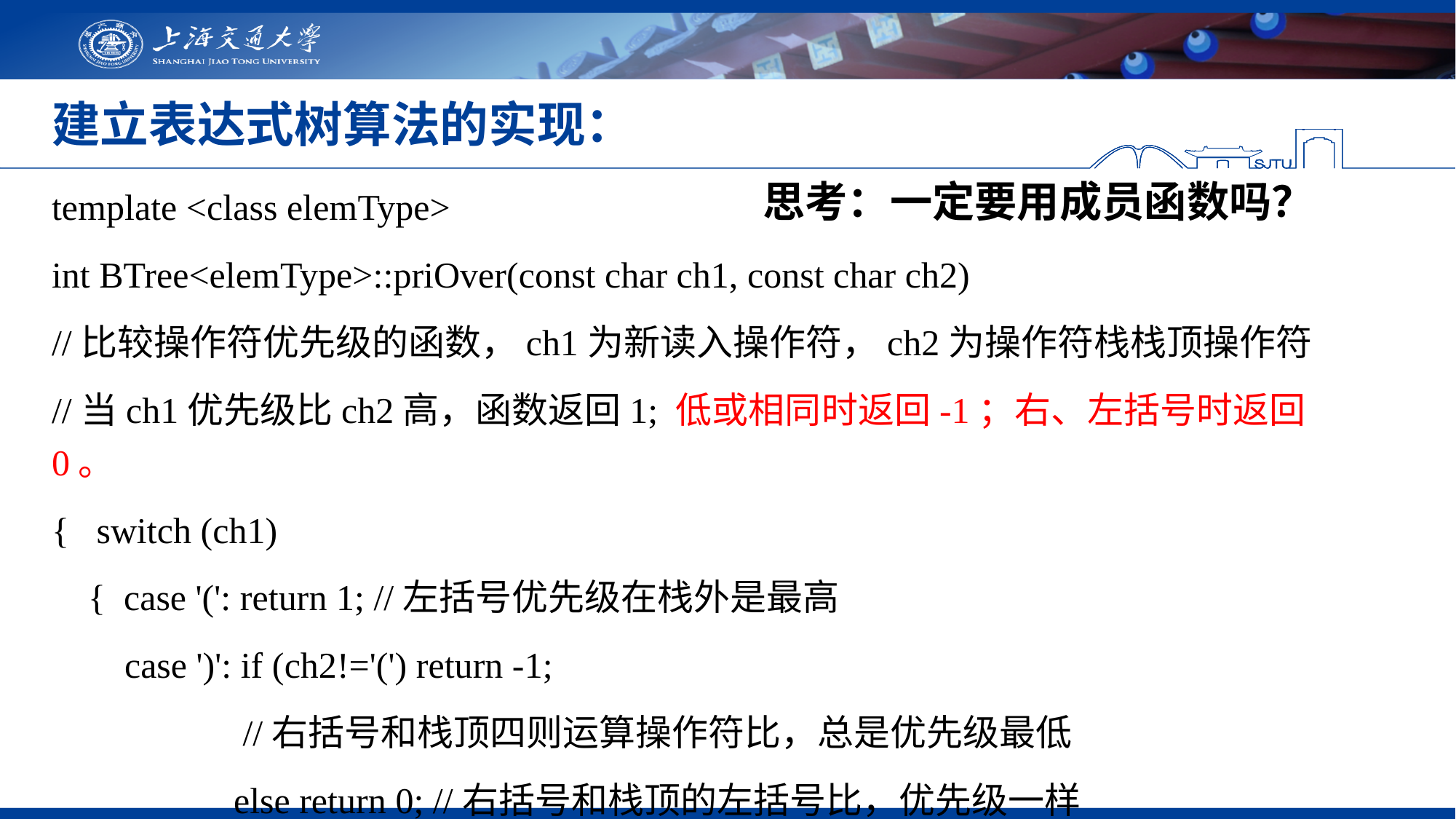

# 建立表达式树算法的实现：
template <class elemType>
int BTree<elemType>::priOver(const char ch1, const char ch2)
//比较操作符优先级的函数，ch1为新读入操作符，ch2为操作符栈栈顶操作符
//当ch1优先级比ch2高，函数返回1; 低或相同时返回-1；右、左括号时返回0。
{   switch (ch1)
    {  case '(': return 1; //左括号优先级在栈外是最高
        case ')': if (ch2!='(') return -1;
                     //右括号和栈顶四则运算操作符比，总是优先级最低
                    else return 0; //右括号和栈顶的左括号比，优先级一样
思考：一定要用成员函数吗？